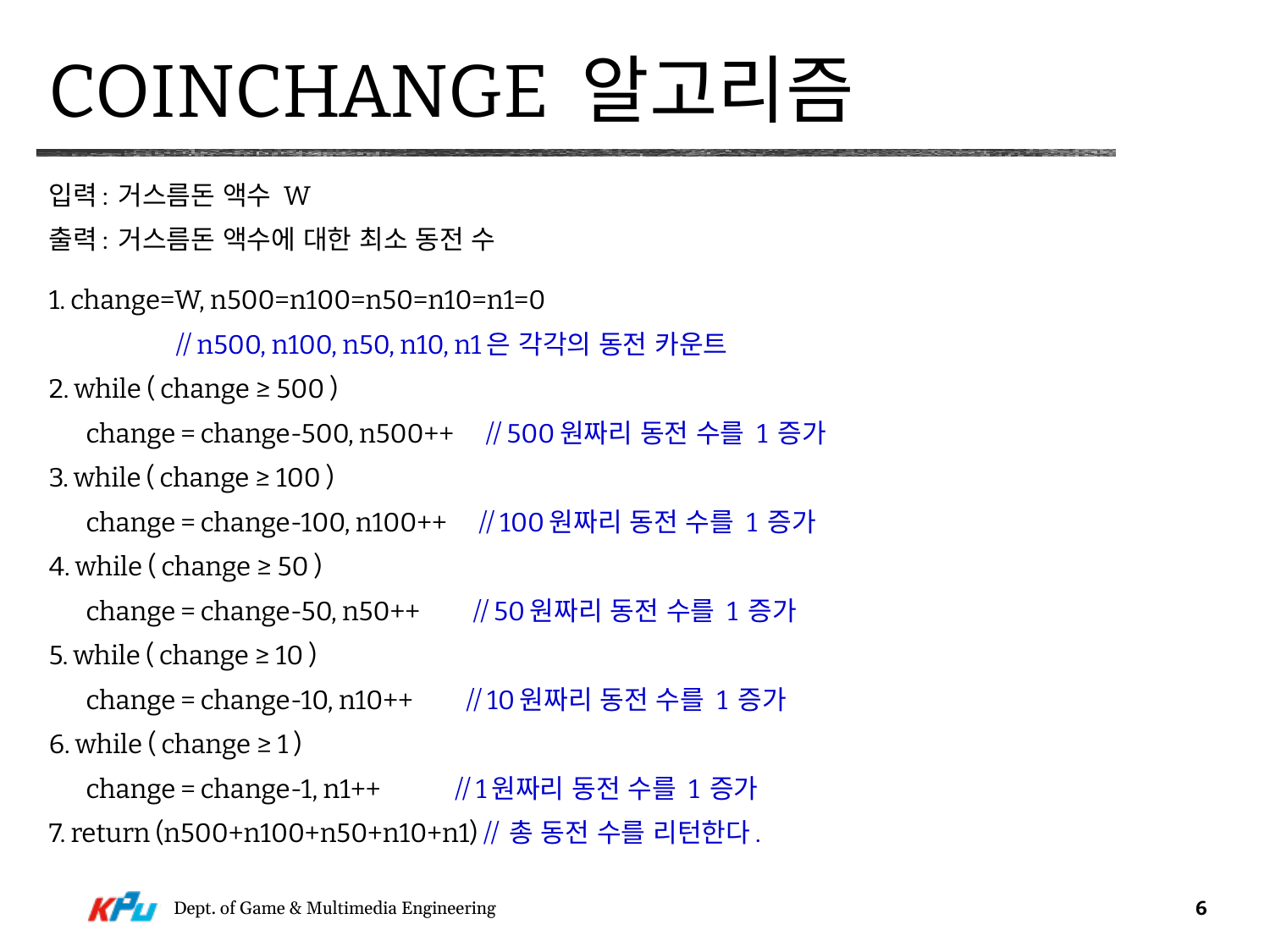

# CoinChange 알고리즘
입력: 거스름돈 액수 W
출력: 거스름돈 액수에 대한 최소 동전 수
1. change=W, n500=n100=n50=n10=n1=0
                        // n500, n100, n50, n10, n1은 각각의 동전 카운트
2. while ( change ≥ 500 )
       change = change-500, n500++      // 500원짜리 동전 수를 1 증가
3. while ( change ≥ 100 )
       change = change-100, n100++      // 100원짜리 동전 수를 1 증가
4. while ( change ≥ 50 )
       change = change-50, n50++          // 50원짜리 동전 수를 1 증가
5. while ( change ≥ 10 )
       change = change-10, n10++          // 10원짜리 동전 수를 1 증가
6. while ( change ≥ 1 )
       change = change-1, n1++              // 1원짜리 동전 수를 1 증가
7. return (n500+n100+n50+n10+n1) // 총 동전 수를 리턴한다.

Dept. of Game & Multimedia Engineering
6